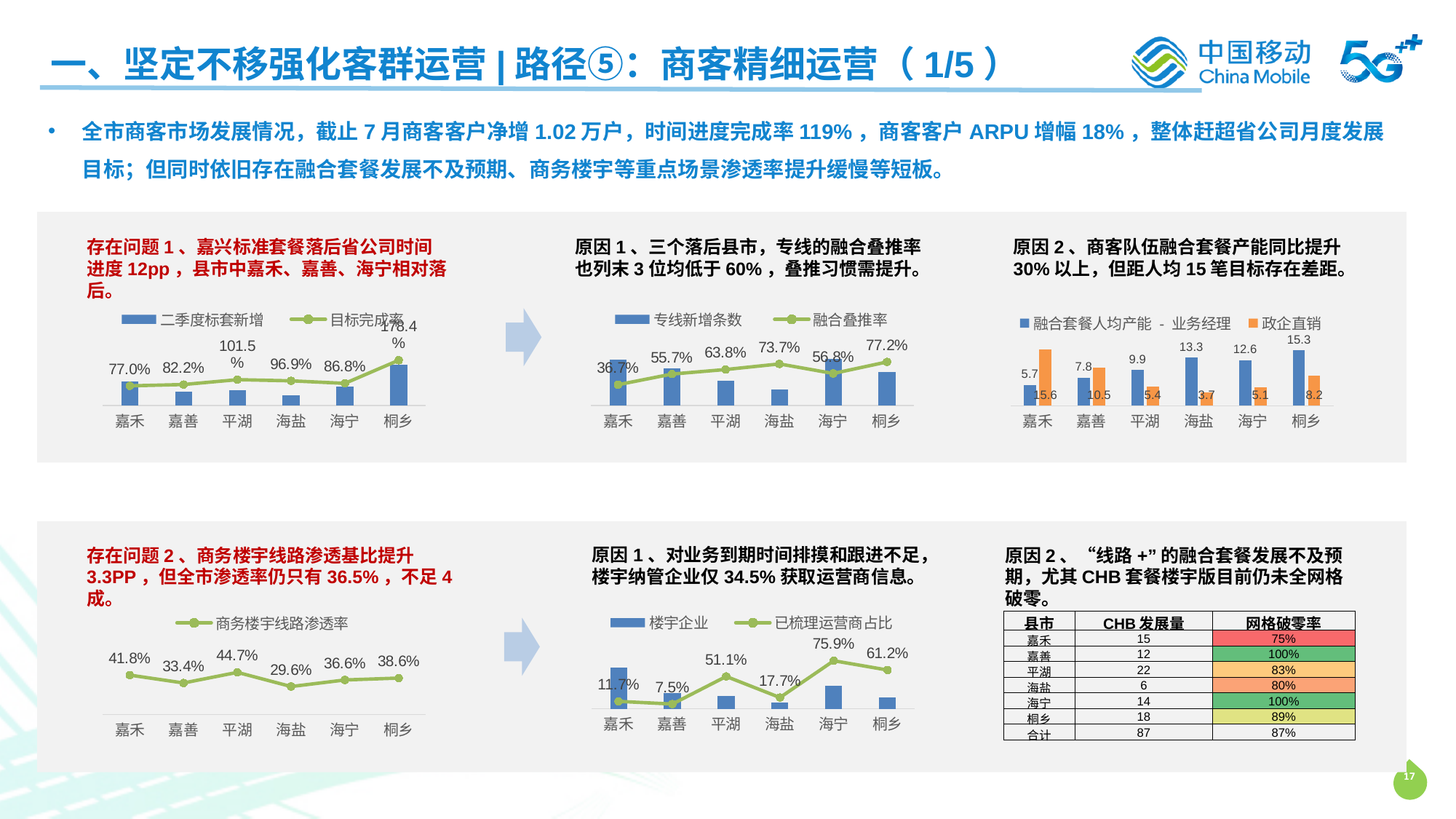

一、坚定不移强化客群运营|路径⑤：商客精细运营（1/5）
全市商客市场发展情况，截止7月商客客户净增1.02万户，时间进度完成率119%，商客客户ARPU增幅18%，整体赶超省公司月度发展目标；但同时依旧存在融合套餐发展不及预期、商务楼宇等重点场景渗透率提升缓慢等短板。

存在问题1、嘉兴标准套餐落后省公司时间进度12pp，县市中嘉禾、嘉善、海宁相对落后。
原因1、三个落后县市，专线的融合叠推率也列末3位均低于60%，叠推习惯需提升。
原因2、商客队伍融合套餐产能同比提升30%以上，但距人均15笔目标存在差距。

### Chart

| Category | 二季度标套新增 | 目标完成率 |
|---|---|---|
| 嘉禾 | 1424.5 | 0.77 |
| 嘉善 | 805.75 | 0.82219387755102 |
| 平湖 | 913.25 | 1.01472222222222 |
| 海盐 | 610.25 | 0.968650793650794 |
| 海宁 | 1111.0 | 0.86796875 |
| 桐乡 | 2426.75 | 1.784375 |

### Chart

| Category | 专线新增条数 | 融合叠推率 |
|---|---|---|
| 嘉禾 | 109.0 | 0.36697247706422 |
| 嘉善 | 88.0 | 0.556818181818182 |
| 平湖 | 58.0 | 0.637931034482759 |
| 海盐 | 38.0 | 0.736842105263158 |
| 海宁 | 111.0 | 0.567567567567568 |
| 桐乡 | 79.0 | 0.772151898734177 |

### Chart

| Category | 融合套餐人均产能 - 业务经理 | 政企直销 |
|---|---|---|
| 嘉禾 | 5.68988095238095 | 15.6416666666667 |
| 嘉善 | 7.80634920634921 | 10.525641025641 |
| 平湖 | 9.90857142857143 | 5.38529411764706 |
| 海盐 | 13.325 | 3.65416666666667 |
| 海宁 | 12.6157894736842 | 5.05925925925926 |
| 桐乡 | 15.2919642857143 | 8.21825396825397 |
原因1、对业务到期时间排摸和跟进不足，楼宇纳管企业仅34.5%获取运营商信息。
原因2、“线路+”的融合套餐发展不及预期，尤其CHB套餐楼宇版目前仍未全网格破零。
存在问题2、商务楼宇线路渗透基比提升3.3PP，但全市渗透率仍只有36.5%，不足4成。

### Chart

| Category | 楼宇企业 | 已梳理运营商占比 |
|---|---|---|
| 嘉禾 | 2873.0 | 0.116602854159415 |
| 嘉善 | 1098.0 | 0.0746812386156648 |
| 平湖 | 888.0 | 0.511261261261261 |
| 海盐 | 446.0 | 0.177130044843049 |
| 海宁 | 1602.0 | 0.759051186017478 |
| 桐乡 | 805.0 | 0.612422360248447 |

### Chart

| Category | 商务楼宇线路渗透率 |
|---|---|
| 嘉禾 | 0.418 |
| 嘉善 | 0.334 |
| 平湖 | 0.447 |
| 海盐 | 0.296 |
| 海宁 | 0.366 |
| 桐乡 | 0.386 |
| 县市 | CHB发展量 | 网格破零率 |
| --- | --- | --- |
| 嘉禾 | 15 | 75% |
| 嘉善 | 12 | 100% |
| 平湖 | 22 | 83% |
| 海盐 | 6 | 80% |
| 海宁 | 14 | 100% |
| 桐乡 | 18 | 89% |
| 合计 | 87 | 87% |